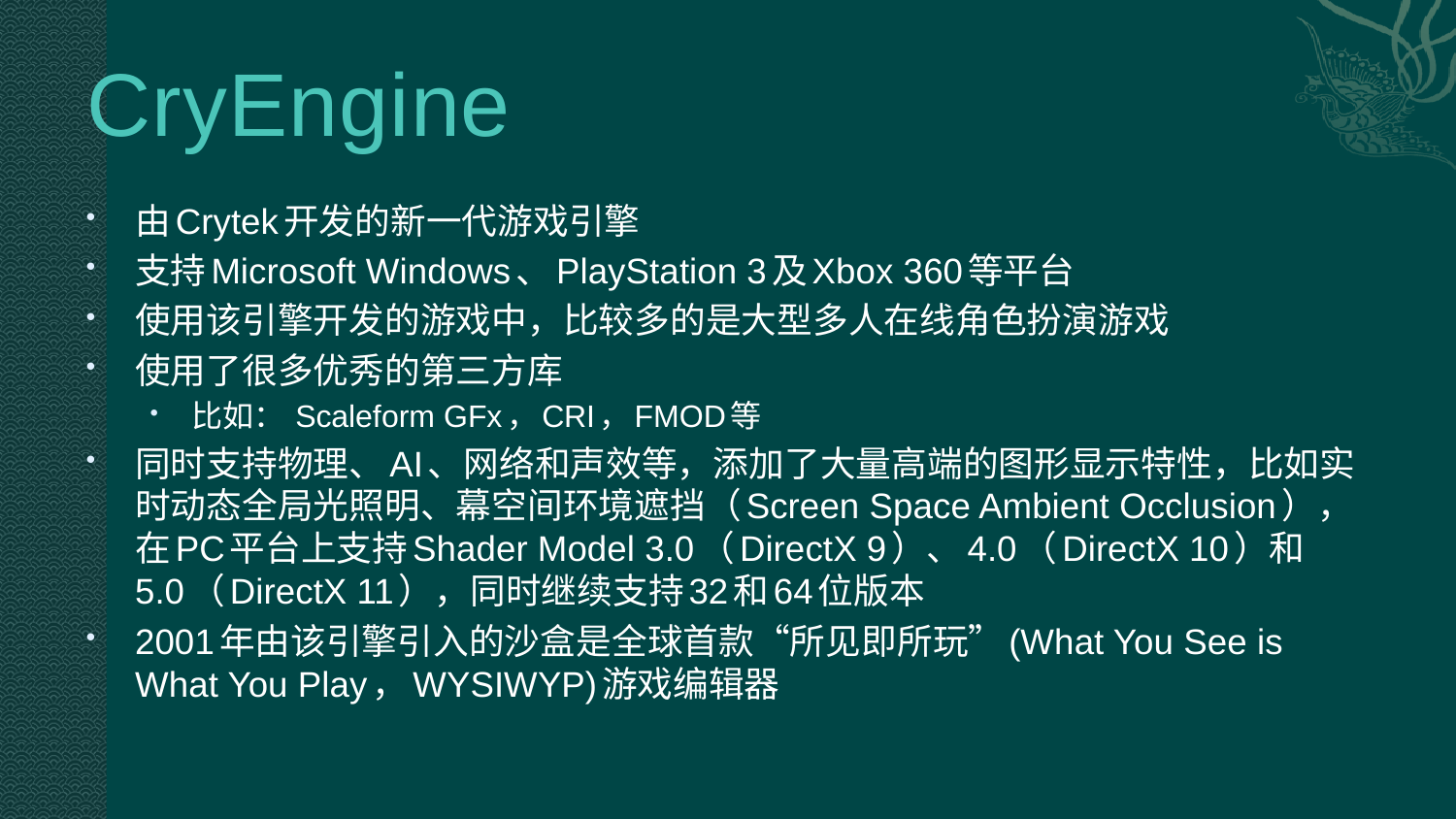

# CryEngine
由Crytek开发的新一代游戏引擎
支持Microsoft Windows、PlayStation 3及Xbox 360等平台
使用该引擎开发的游戏中，比较多的是大型多人在线角色扮演游戏
使用了很多优秀的第三方库
比如： Scaleform GFx，CRI，FMOD等
同时支持物理、AI、网络和声效等，添加了大量高端的图形显示特性，比如实时动态全局光照明、幕空间环境遮挡（Screen Space Ambient Occlusion），在PC平台上支持Shader Model 3.0（DirectX 9）、4.0（DirectX 10）和5.0（DirectX 11），同时继续支持32和64位版本
2001年由该引擎引入的沙盒是全球首款“所见即所玩”(What You See is What You Play，WYSIWYP)游戏编辑器